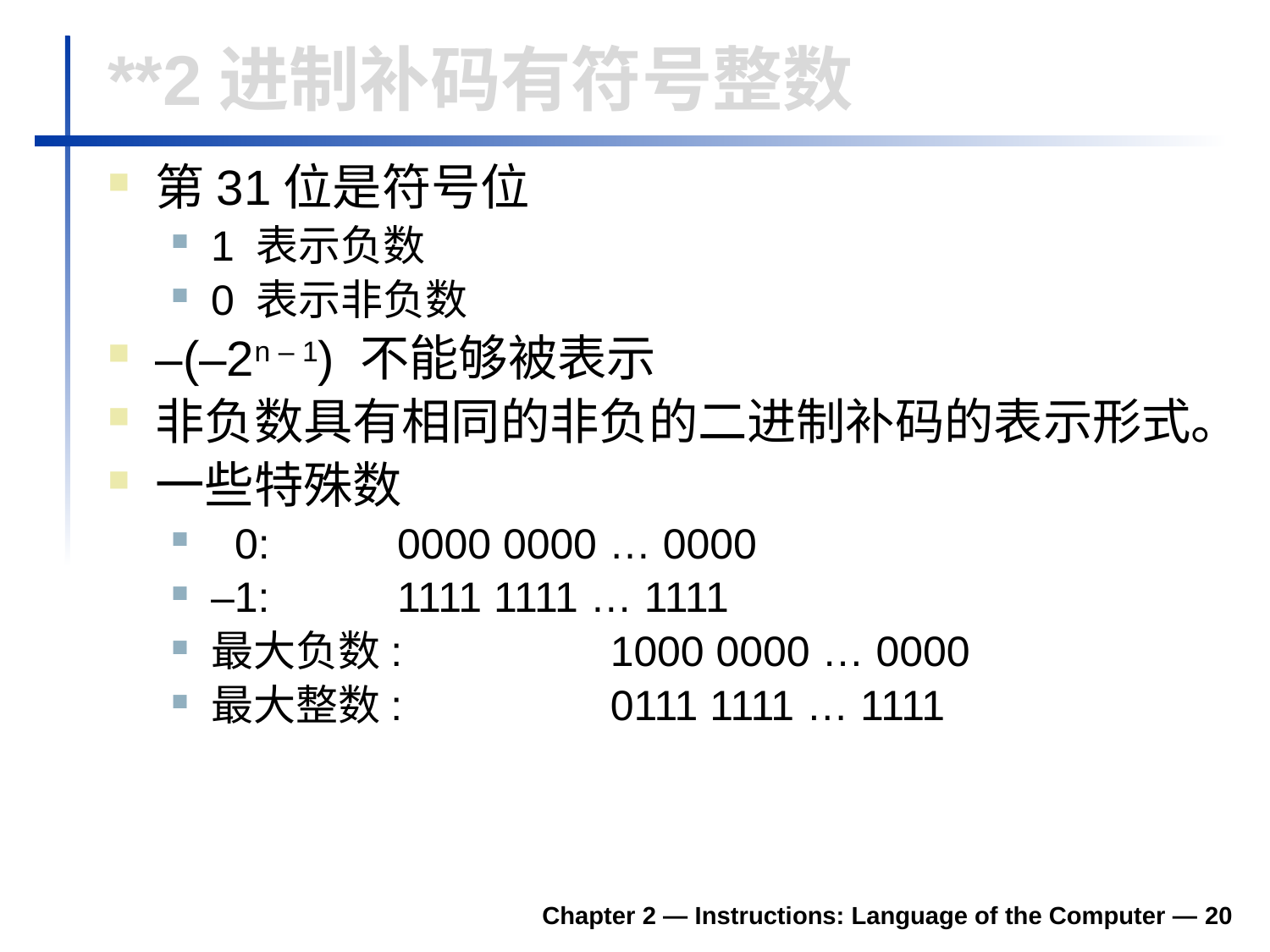

# **2进制补码有符号整数
第31位是符号位
1 表示负数
0 表示非负数
–(–2n – 1) 不能够被表示
非负数具有相同的非负的二进制补码的表示形式。
一些特殊数
  0:	0000 0000 … 0000
–1:	1111 1111 … 1111
最大负数:	1000 0000 … 0000
最大整数:	0111 1111 … 1111
Chapter 2 — Instructions: Language of the Computer — 20